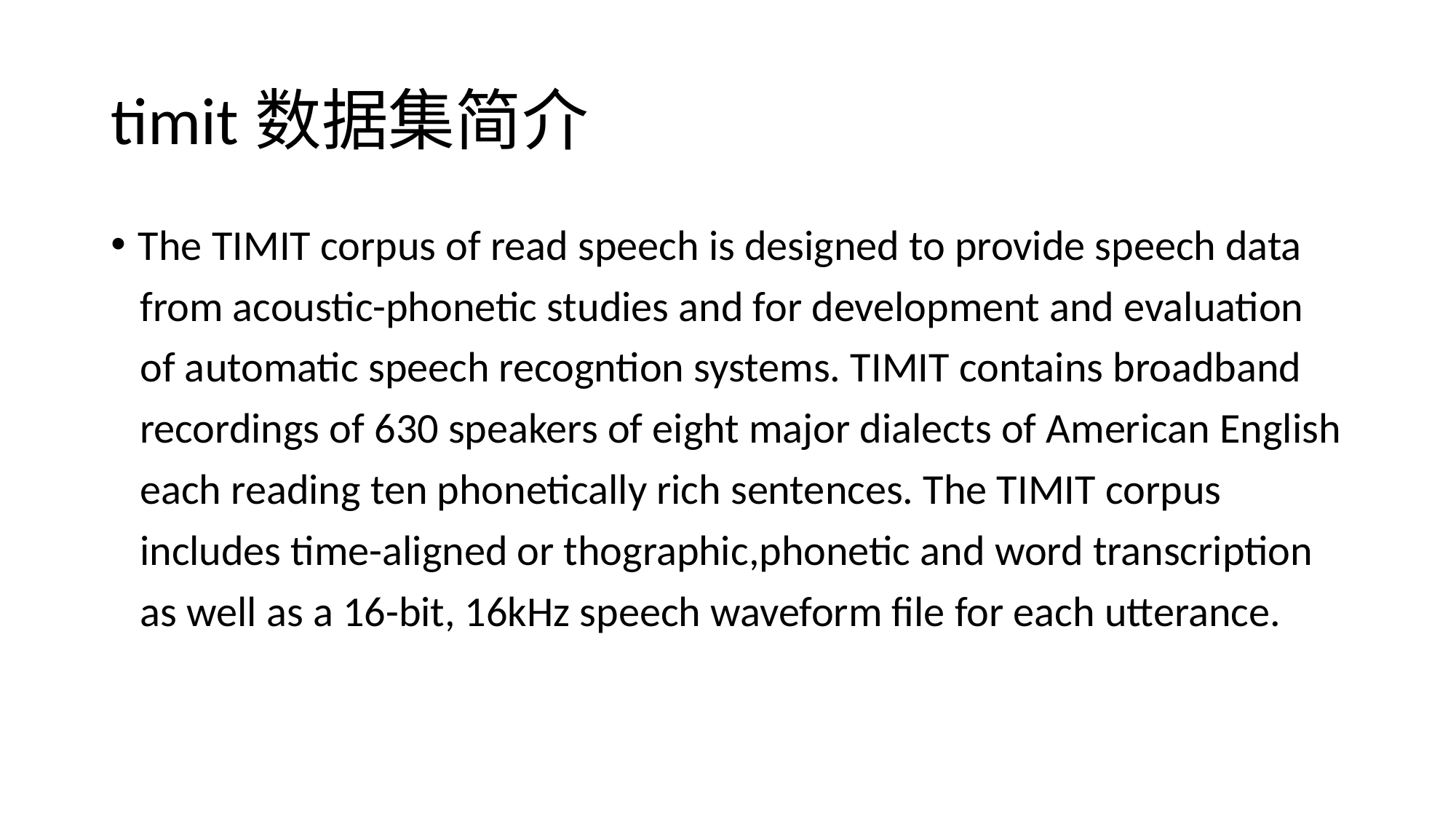

# timit数据集简介
The TIMIT corpus of read speech is designed to provide speech data
   from acoustic-phonetic studies and for development and evaluation
   of automatic speech recogntion systems. TIMIT contains broadband
   recordings of 630 speakers of eight major dialects of American English
   each reading ten phonetically rich sentences. The TIMIT corpus
   includes time-aligned or thographic,phonetic and word transcription
   as well as a 16-bit, 16kHz speech waveform file for each utterance.